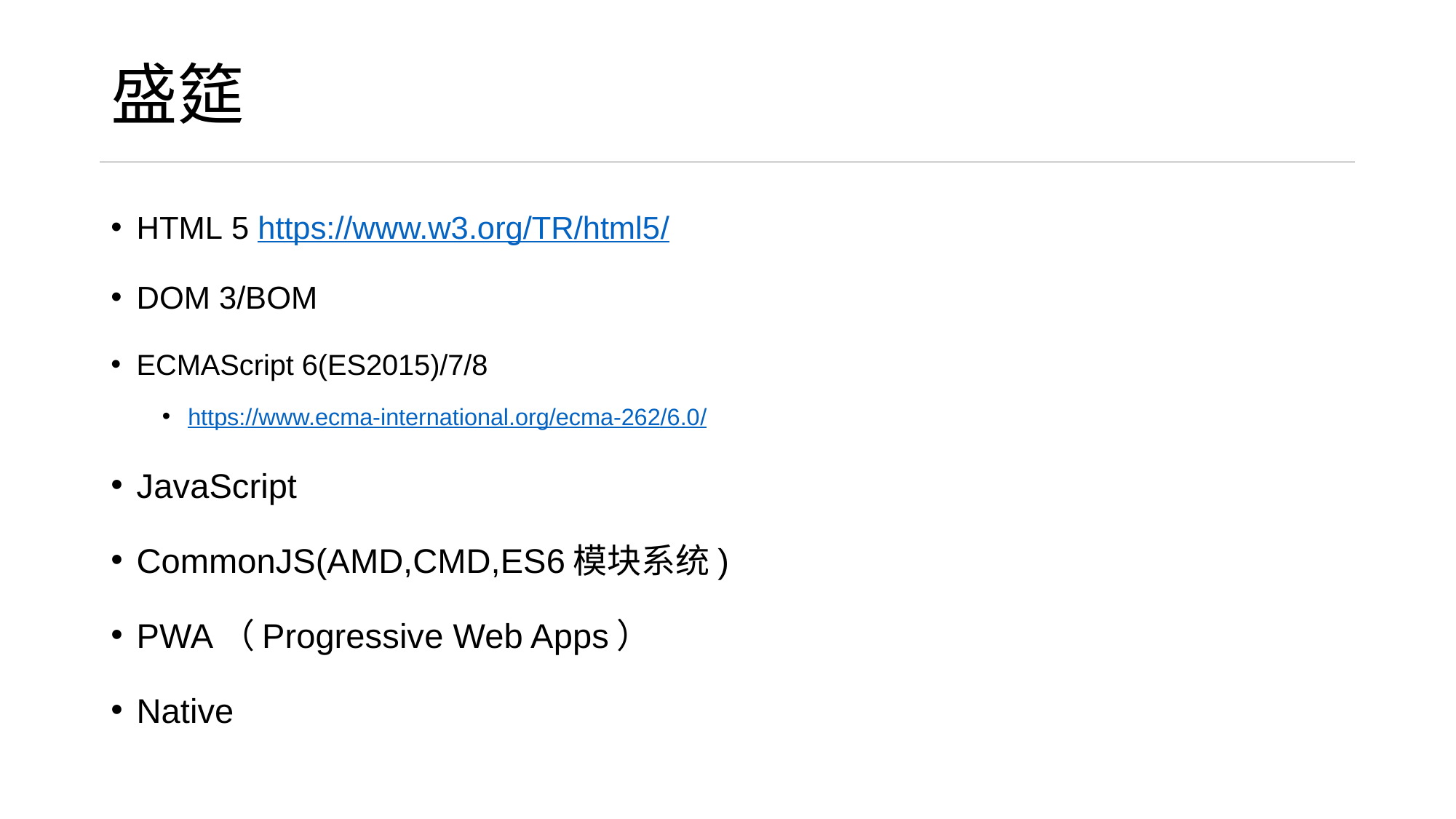

# 盛筵
HTML 5 https://www.w3.org/TR/html5/
DOM 3/BOM
ECMAScript 6(ES2015)/7/8
https://www.ecma-international.org/ecma-262/6.0/
JavaScript
CommonJS(AMD,CMD,ES6模块系统)
PWA（Progressive Web Apps）
Native